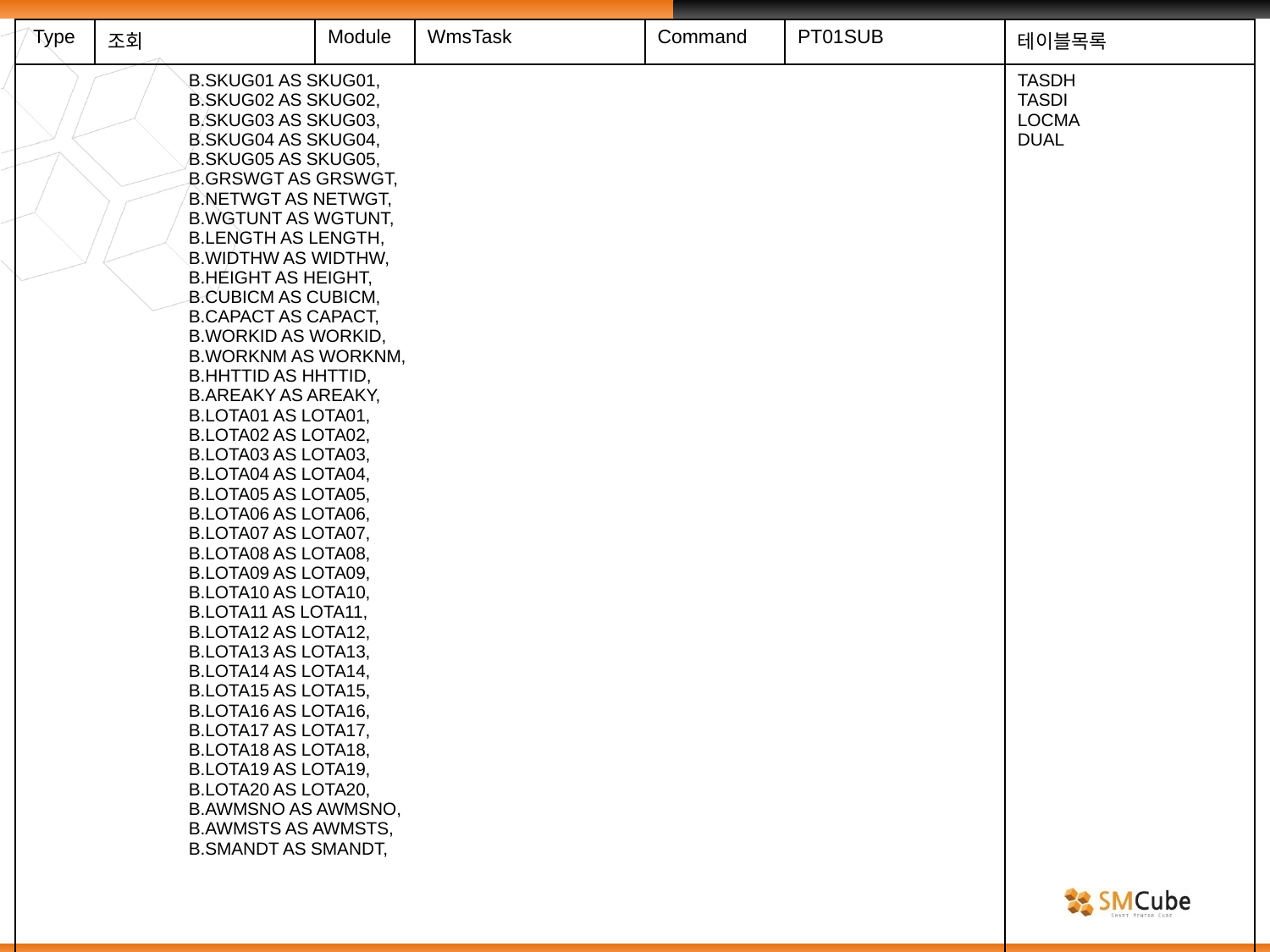

| Type | 조회 | Module | WmsTask | Command | PT01SUB | 테이블목록 |
| --- | --- | --- | --- | --- | --- | --- |
| B.SKUG01 AS SKUG01, B.SKUG02 AS SKUG02, B.SKUG03 AS SKUG03, B.SKUG04 AS SKUG04, B.SKUG05 AS SKUG05, B.GRSWGT AS GRSWGT, B.NETWGT AS NETWGT, B.WGTUNT AS WGTUNT, B.LENGTH AS LENGTH, B.WIDTHW AS WIDTHW, B.HEIGHT AS HEIGHT, B.CUBICM AS CUBICM, B.CAPACT AS CAPACT, B.WORKID AS WORKID, B.WORKNM AS WORKNM, B.HHTTID AS HHTTID, B.AREAKY AS AREAKY, B.LOTA01 AS LOTA01, B.LOTA02 AS LOTA02, B.LOTA03 AS LOTA03, B.LOTA04 AS LOTA04, B.LOTA05 AS LOTA05, B.LOTA06 AS LOTA06, B.LOTA07 AS LOTA07, B.LOTA08 AS LOTA08, B.LOTA09 AS LOTA09, B.LOTA10 AS LOTA10, B.LOTA11 AS LOTA11, B.LOTA12 AS LOTA12, B.LOTA13 AS LOTA13, B.LOTA14 AS LOTA14, B.LOTA15 AS LOTA15, B.LOTA16 AS LOTA16, B.LOTA17 AS LOTA17, B.LOTA18 AS LOTA18, B.LOTA19 AS LOTA19, B.LOTA20 AS LOTA20, B.AWMSNO AS AWMSNO, B.AWMSTS AS AWMSTS, B.SMANDT AS SMANDT, |  |  |  |  |  | TASDH TASDI LOCMA DUAL |